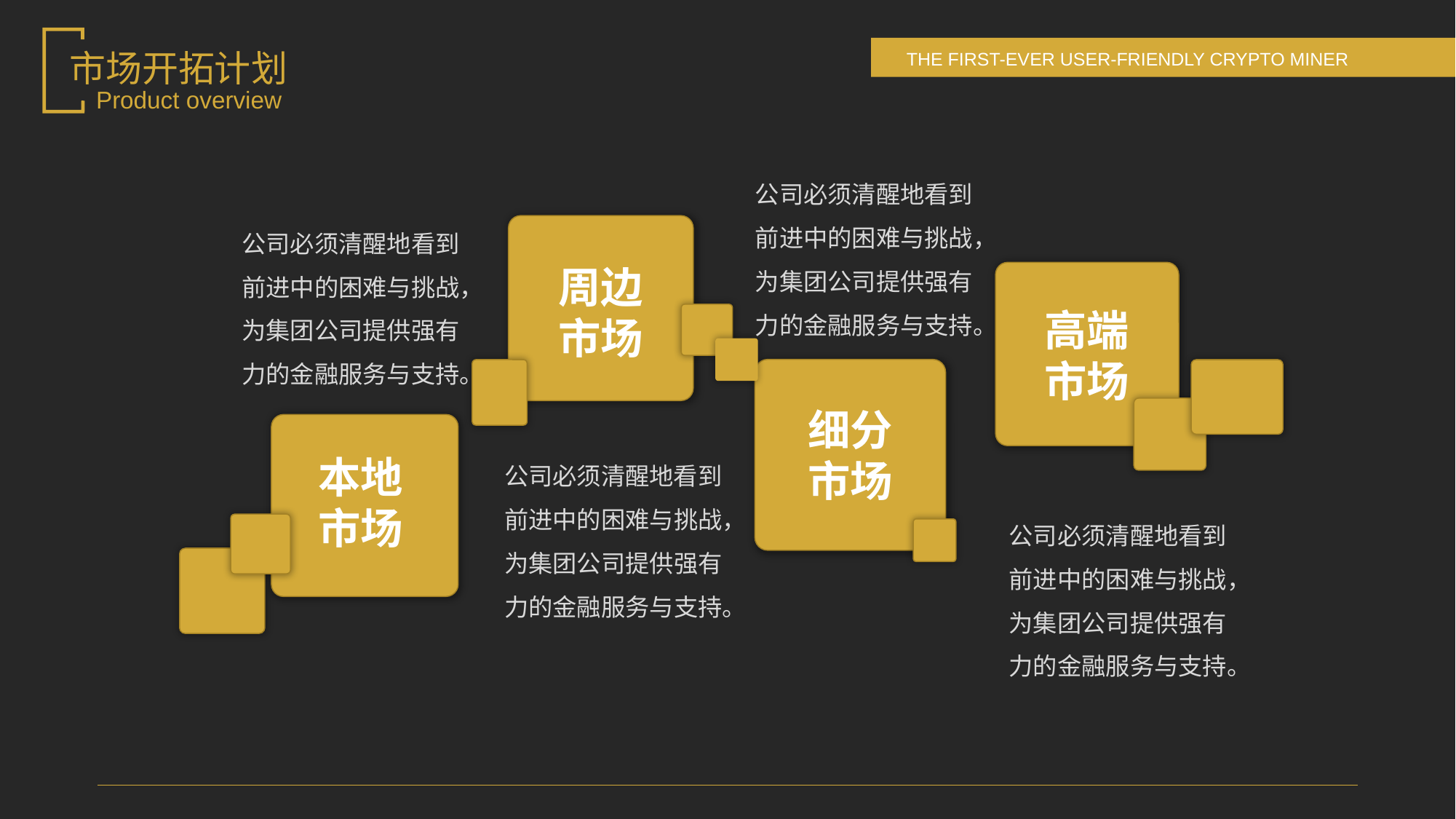

市场开拓计划
Product overview
公司必须清醒地看到前进中的困难与挑战，为集团公司提供强有力的金融服务与支持。

公司必须清醒地看到前进中的困难与挑战，为集团公司提供强有力的金融服务与支持。

周边
市场

高端
市场

细分
市场

公司必须清醒地看到前进中的困难与挑战，为集团公司提供强有力的金融服务与支持。

本地
市场
公司必须清醒地看到前进中的困难与挑战，为集团公司提供强有力的金融服务与支持。